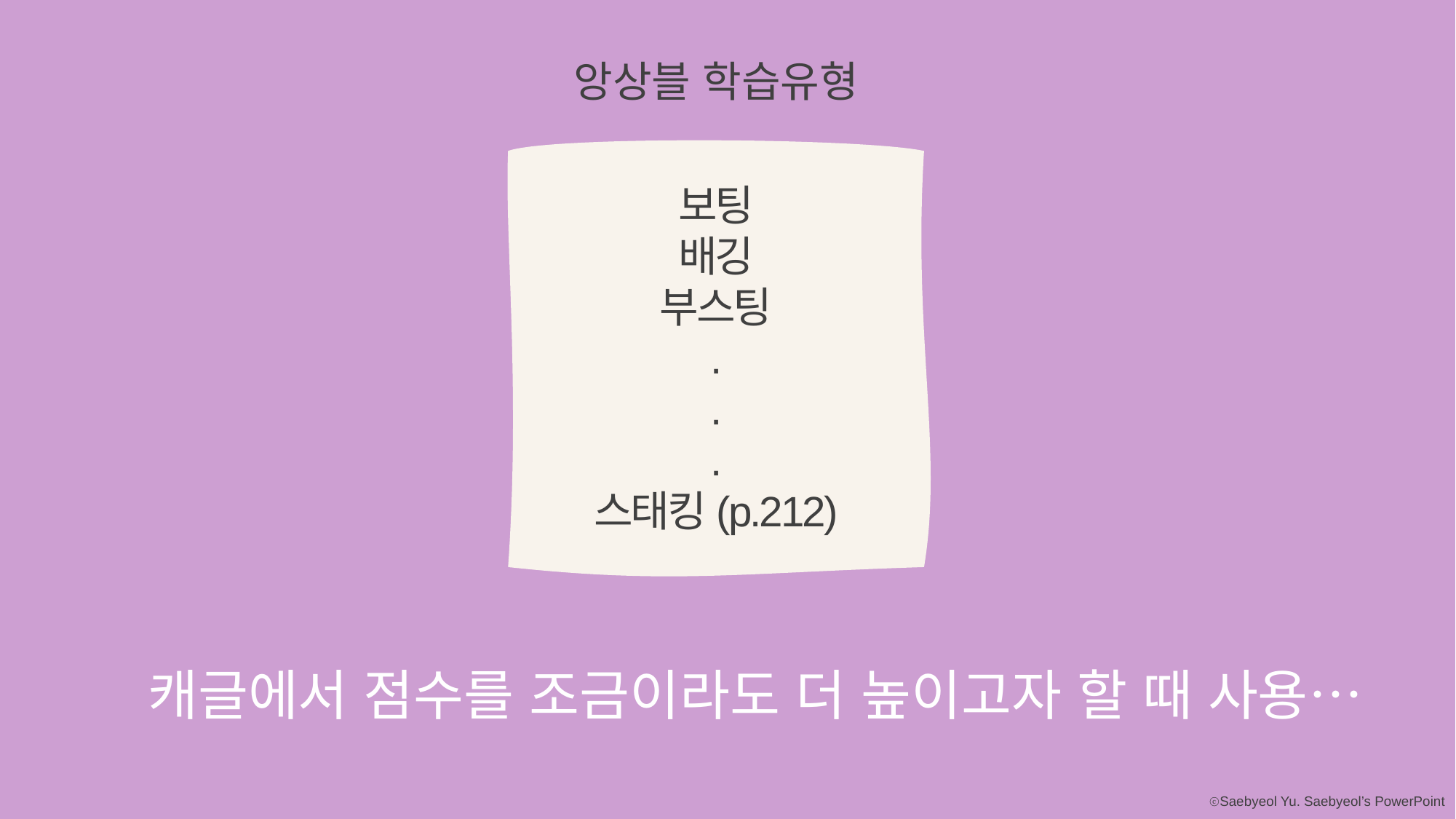

앙상블 학습유형

보팅
배깅
부스팅
.
.
.
스태킹(p.212)
캐글에서 점수를 조금이라도 더 높이고자 할 때 사용…